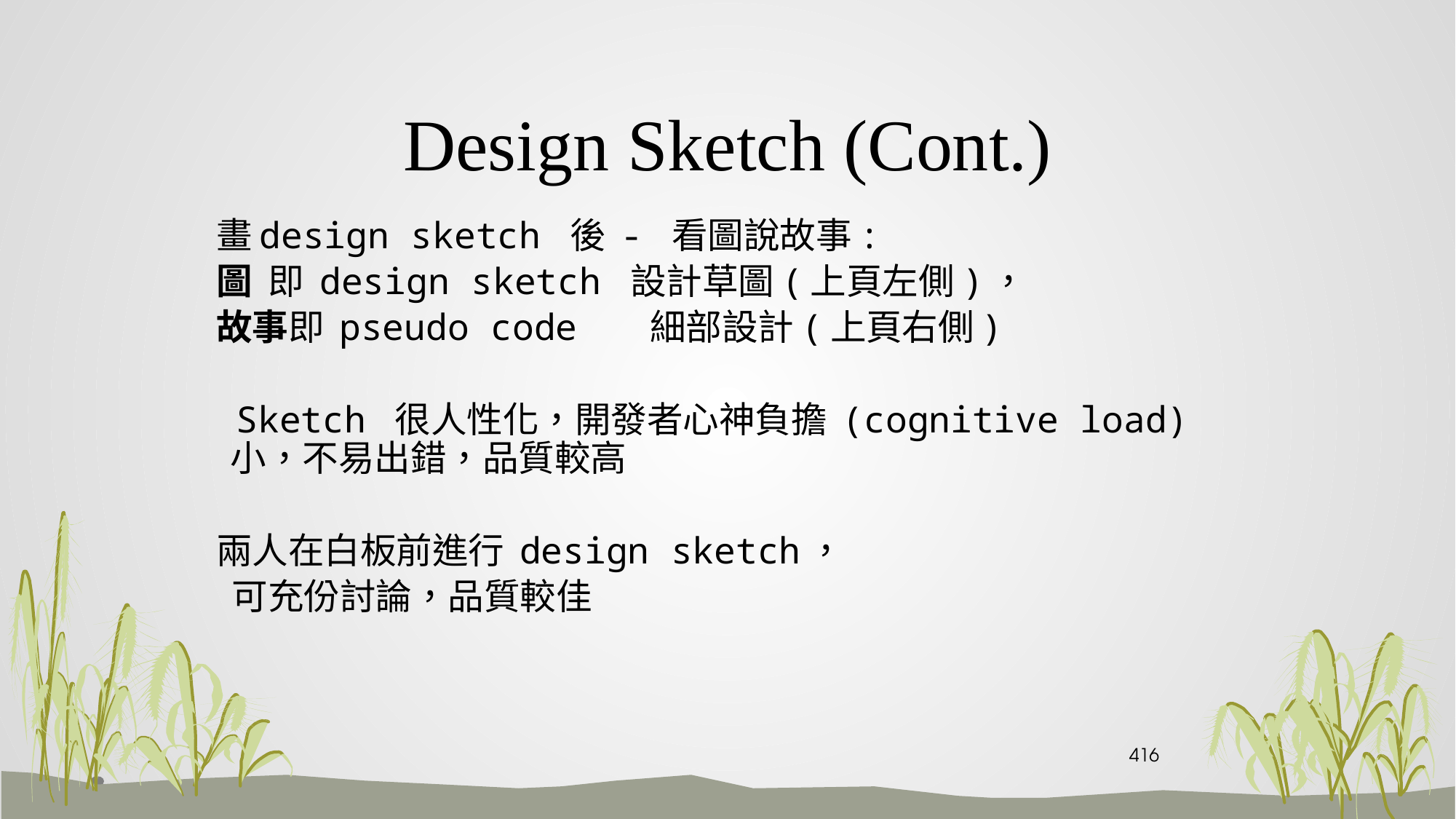

# Design Sketch (Cont.)
  畫design sketch 後 - 看圖說故事:
  圖  即 design sketch 設計草圖(上頁左側)，
  故事即 pseudo code   細部設計(上頁右側)

  Sketch 很人性化，開發者心神負擔 (cognitive load) 小，不易出錯，品質較高

  兩人在白板前進行 design sketch，
    可充份討論，品質較佳
416